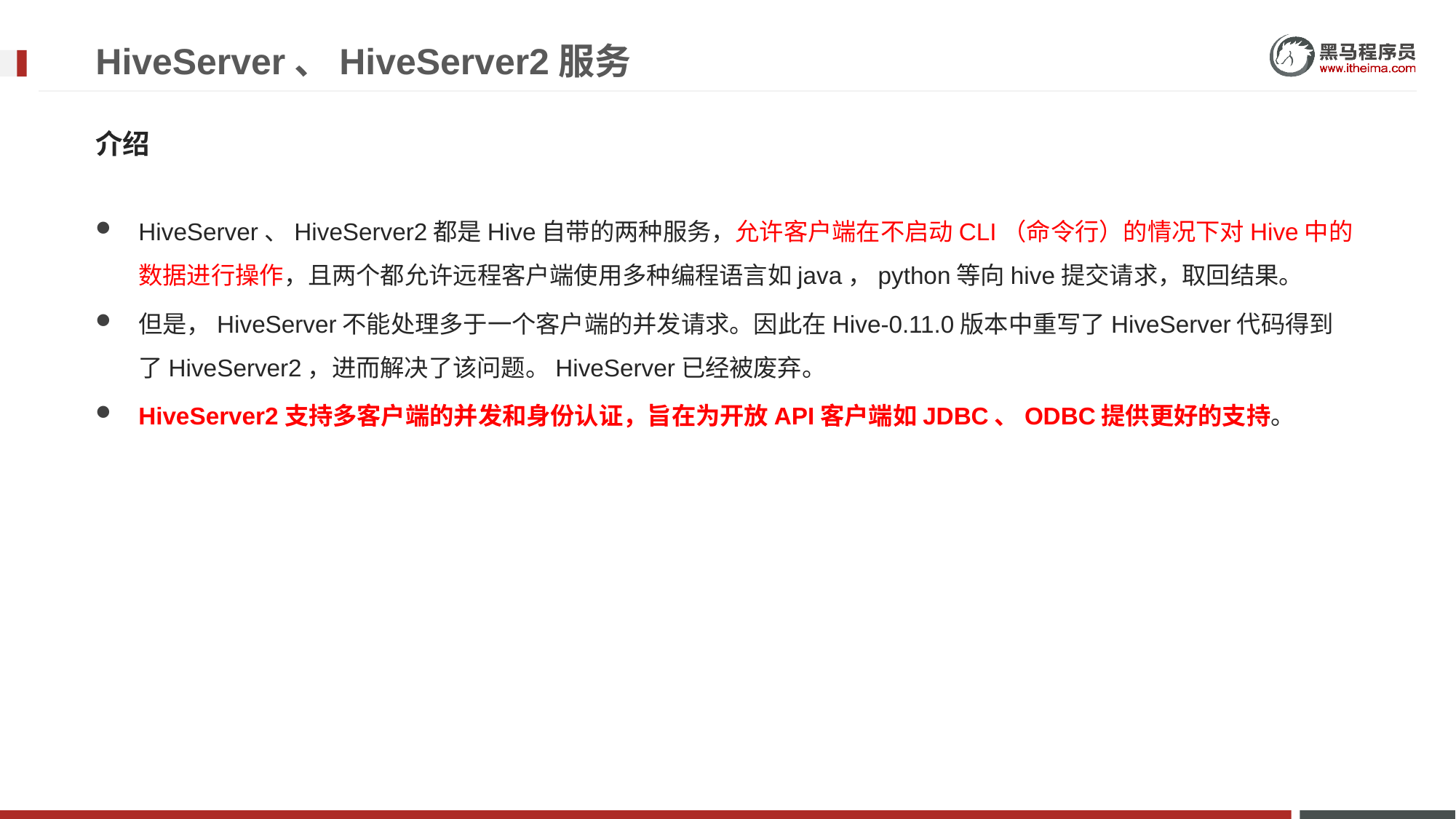

# HiveServer、HiveServer2服务
介绍
HiveServer、HiveServer2都是Hive自带的两种服务，允许客户端在不启动CLI（命令行）的情况下对Hive中的数据进行操作，且两个都允许远程客户端使用多种编程语言如java，python等向hive提交请求，取回结果。
但是，HiveServer不能处理多于一个客户端的并发请求。因此在Hive-0.11.0版本中重写了HiveServer代码得到了HiveServer2，进而解决了该问题。HiveServer已经被废弃。
HiveServer2支持多客户端的并发和身份认证，旨在为开放API客户端如JDBC、ODBC提供更好的支持。